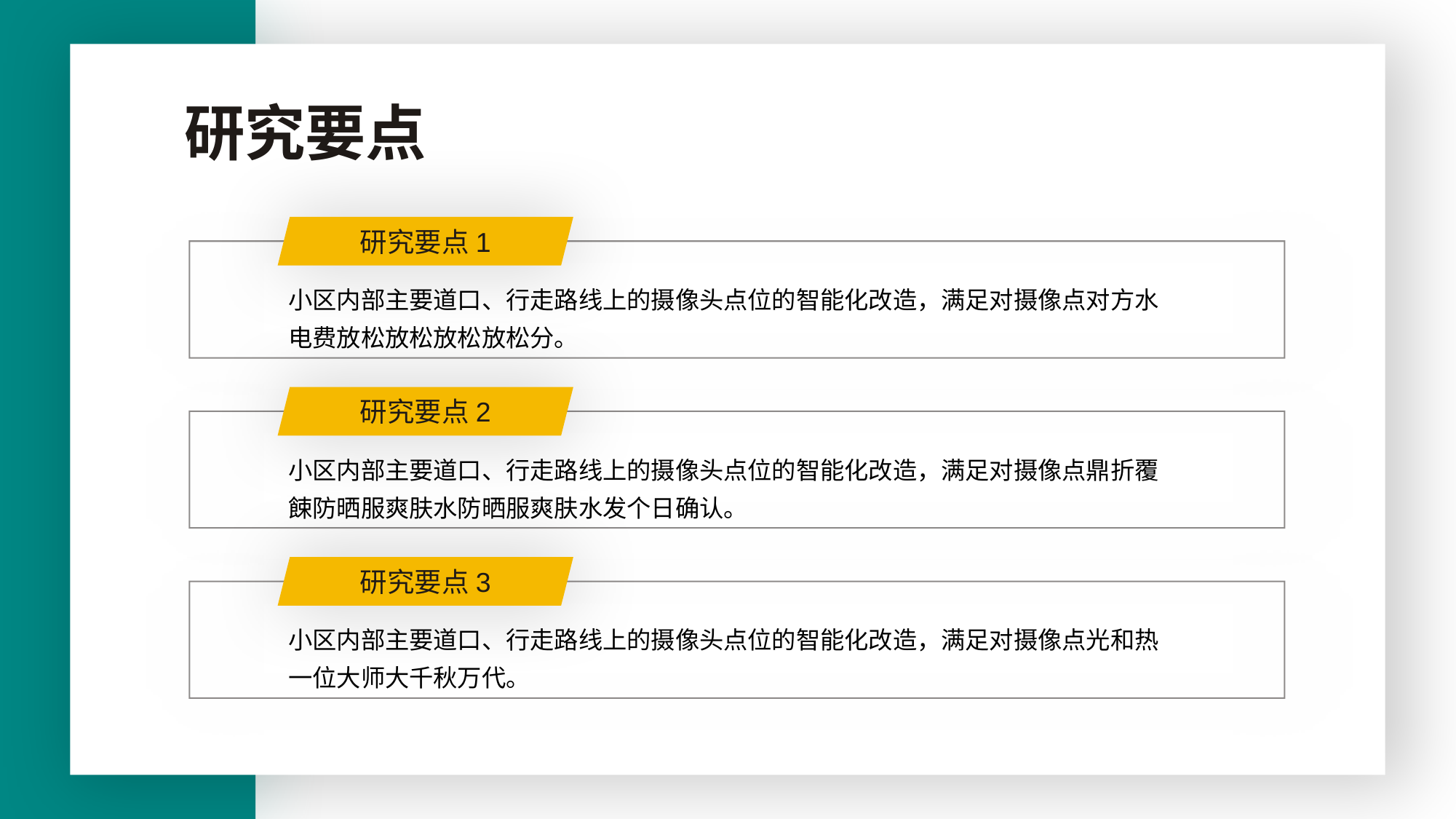

研究要点
研究要点1

小区内部主要道口、行走路线上的摄像头点位的智能化改造，满足对摄像点对方水电费放松放松放松放松分。
研究要点2

小区内部主要道口、行走路线上的摄像头点位的智能化改造，满足对摄像点鼎折覆餗防晒服爽肤水防晒服爽肤水发个日确认。
研究要点3

小区内部主要道口、行走路线上的摄像头点位的智能化改造，满足对摄像点光和热一位大师大千秋万代。